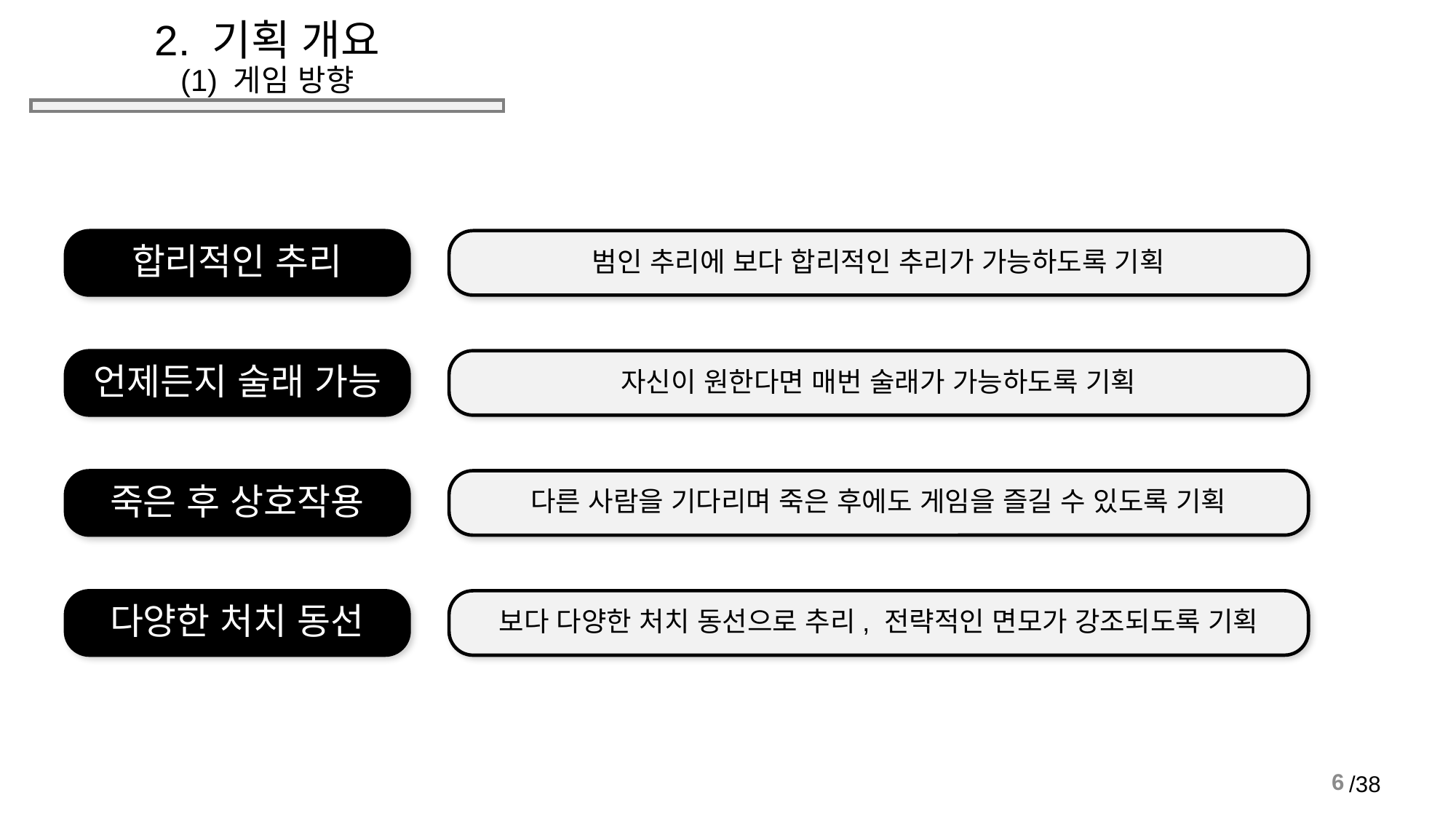

# 2. 기획 개요 (1) 게임 방향
합리적인 추리
범인 추리에 보다 합리적인 추리가 가능하도록 기획
언제든지 술래 가능
자신이 원한다면 매번 술래가 가능하도록 기획
죽은 후 상호작용
다른 사람을 기다리며 죽은 후에도 게임을 즐길 수 있도록 기획
다양한 처치 동선
보다 다양한 처치 동선으로 추리, 전략적인 면모가 강조되도록 기획
6